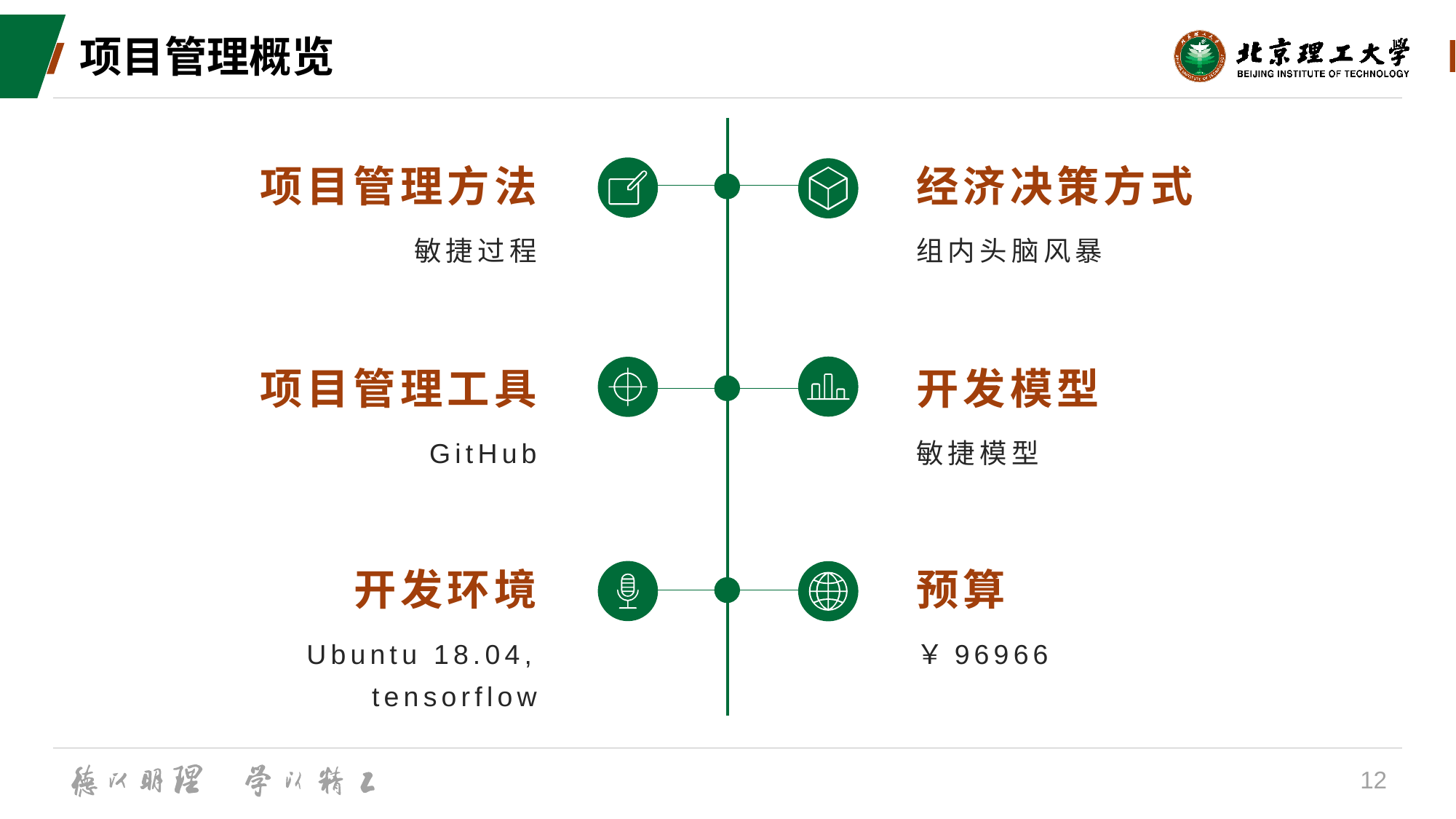

# 项目管理概览

项目管理方法
经济决策方式
敏捷过程
组内头脑风暴

项目管理工具
开发模型
GitHub
敏捷模型

开发环境
预算
Ubuntu 18.04, tensorflow
￥96966